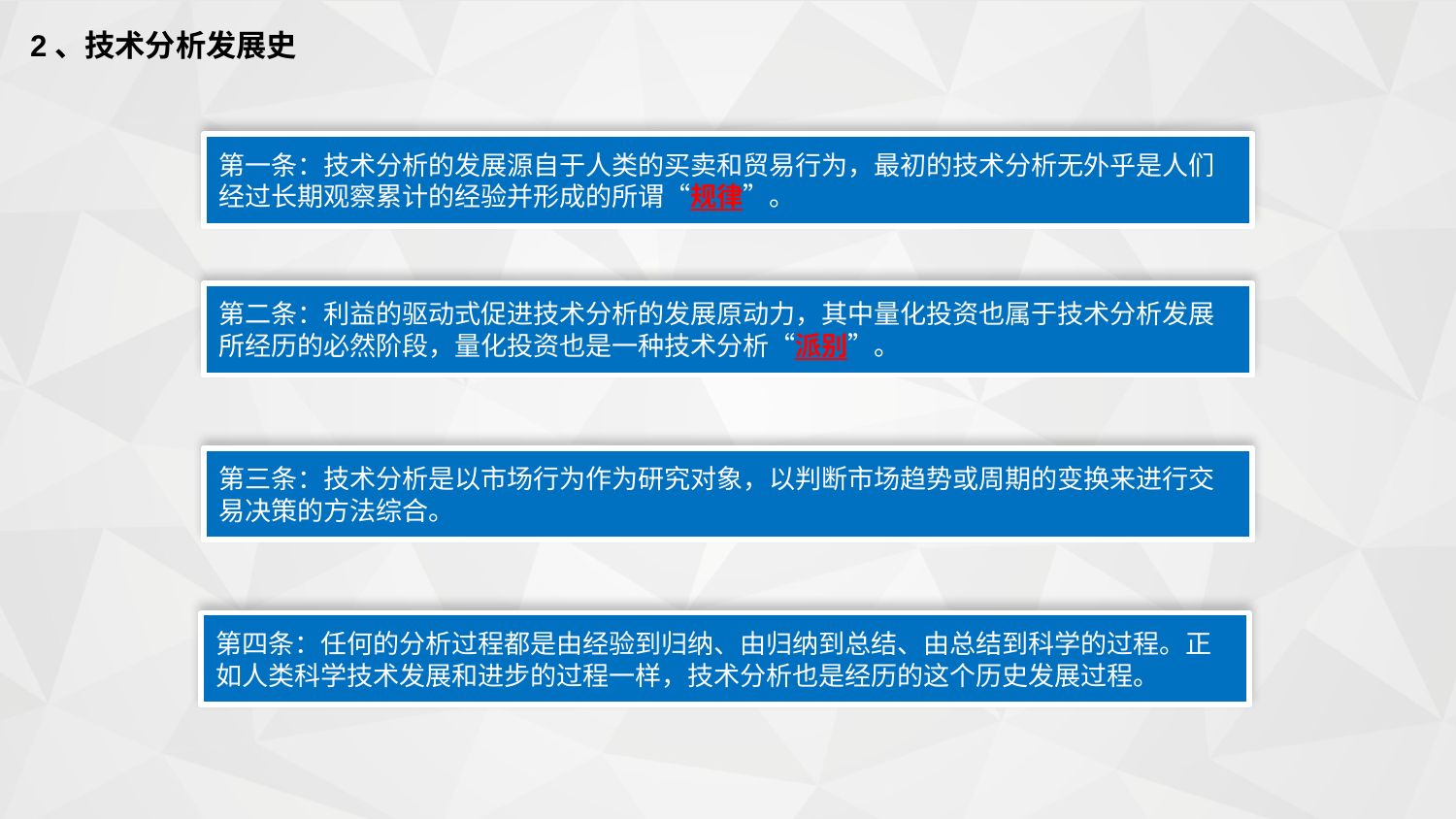

2、技术分析发展史
第一条：技术分析的发展源自于人类的买卖和贸易行为，最初的技术分析无外乎是人们经过长期观察累计的经验并形成的所谓“规律”。
第二条：利益的驱动式促进技术分析的发展原动力，其中量化投资也属于技术分析发展所经历的必然阶段，量化投资也是一种技术分析“派别”。
第三条：技术分析是以市场行为作为研究对象，以判断市场趋势或周期的变换来进行交易决策的方法综合。
第四条：任何的分析过程都是由经验到归纳、由归纳到总结、由总结到科学的过程。正如人类科学技术发展和进步的过程一样，技术分析也是经历的这个历史发展过程。
延迟符